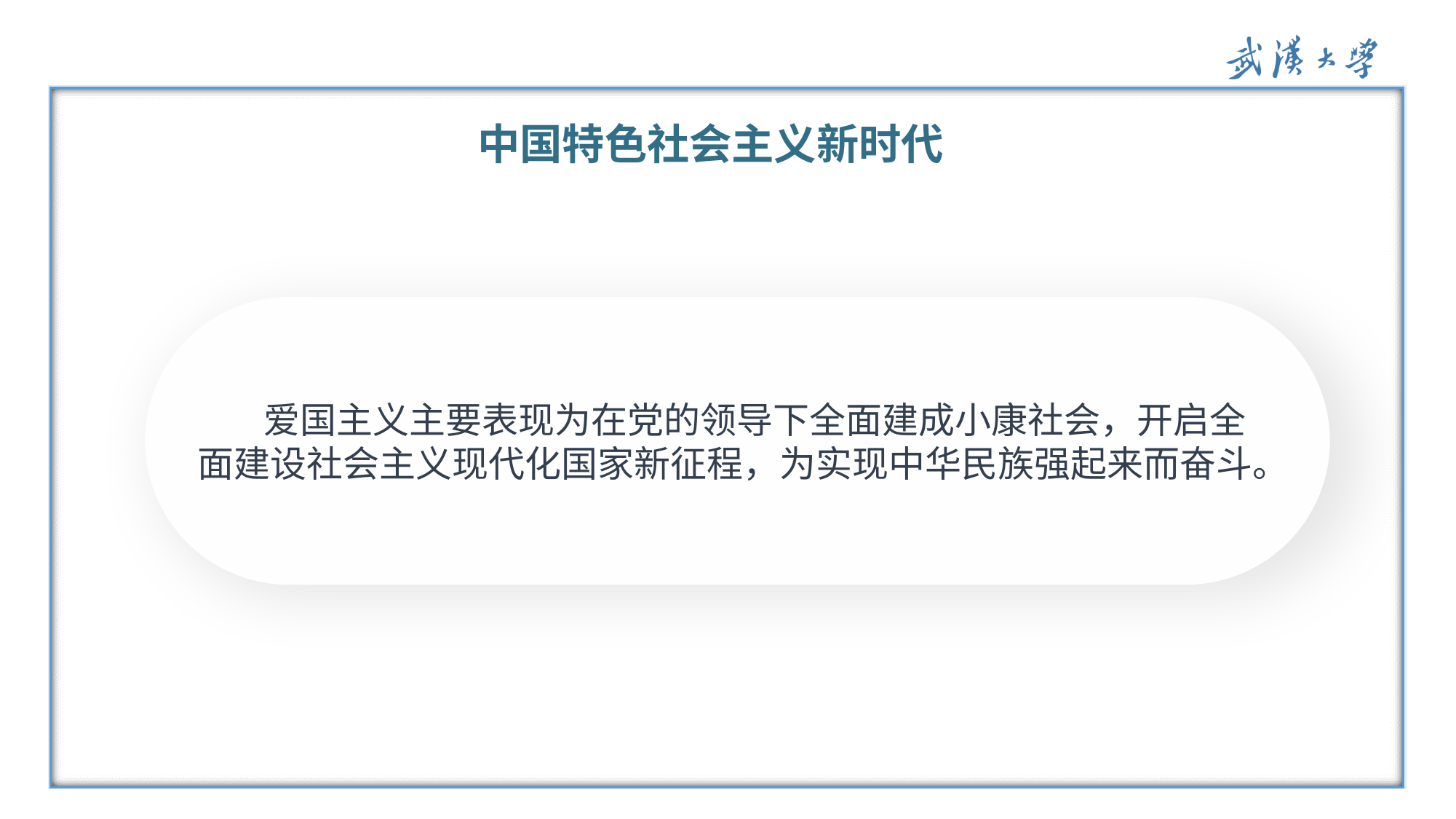

中国特色社会主义新时代
       爱国主义主要表现为在党的领导下全面建成小康社会，开启全面建设社会主义现代化国家新征程，为实现中华民族强起来而奋斗。